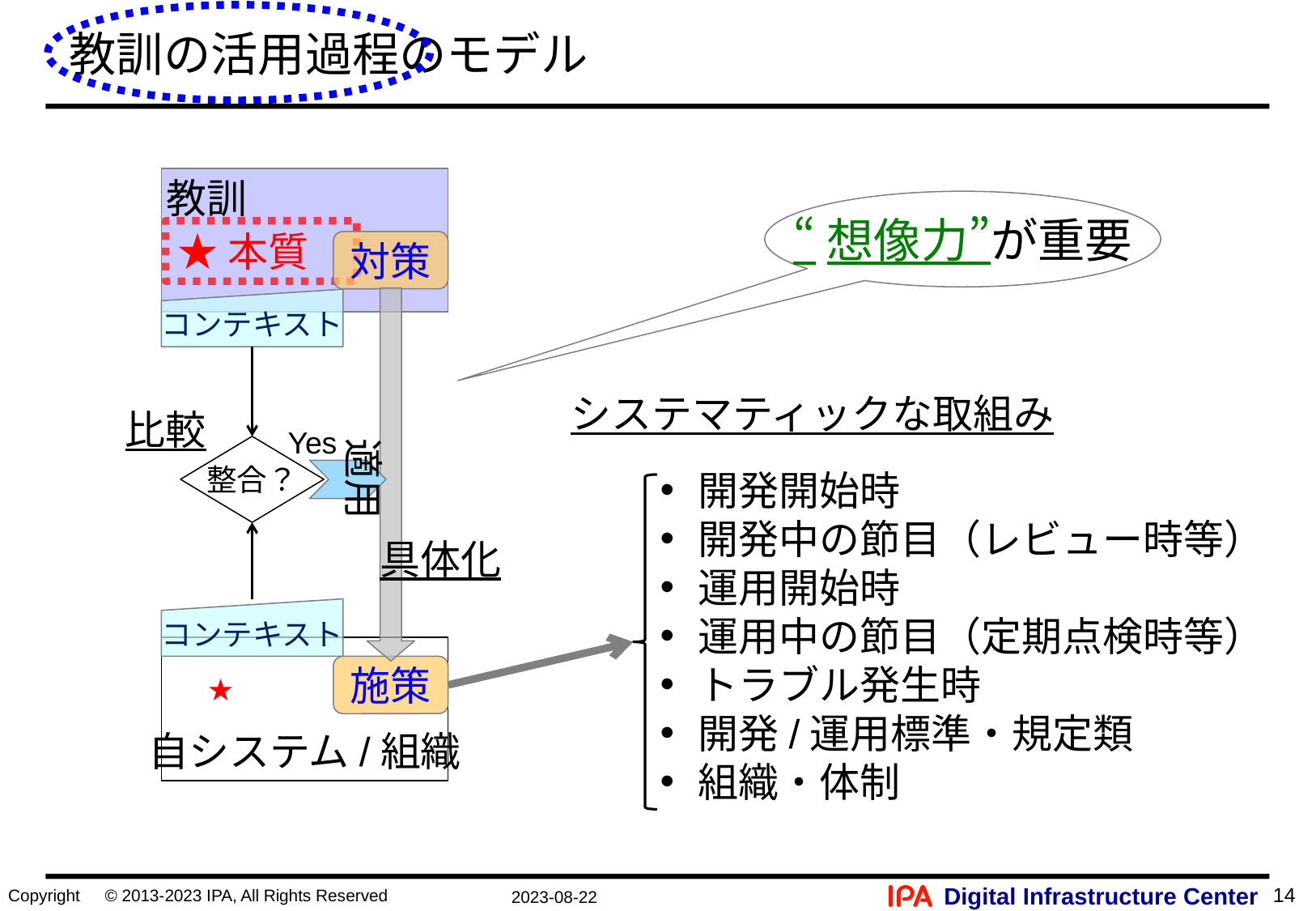

# 教訓の活用過程のモデル
教訓
★本質
対策
コンテキスト
“想像力”が重要

システマティックな取組み
比較
Yes
整合？
開発開始時
開発中の節目（レビュー時等）
運用開始時
運用中の節目（定期点検時等）
トラブル発生時
開発/運用標準・規定類
組織・体制
適用

具体化
コンテキスト
自システム/組織
施策
★